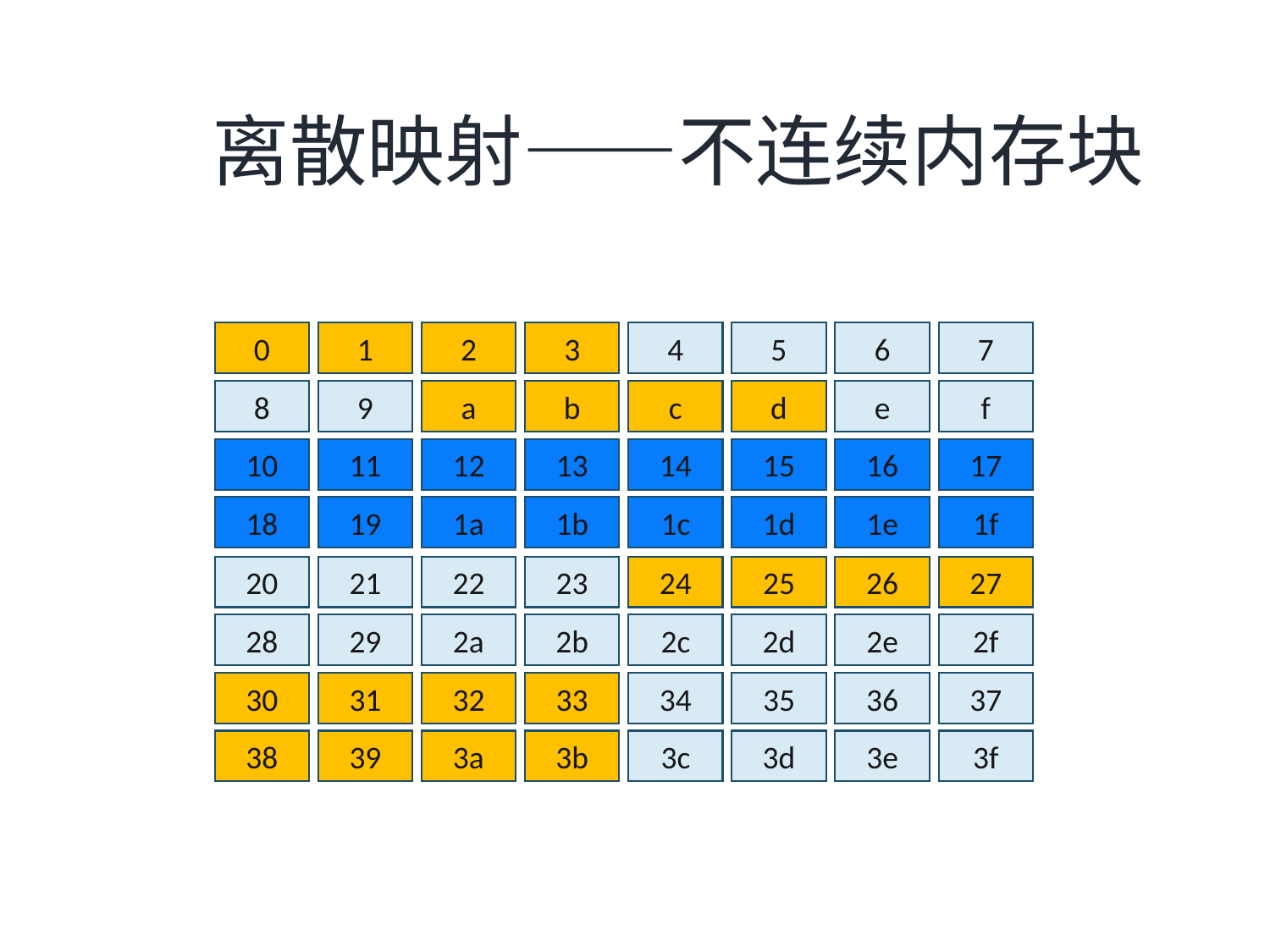

离散映射——不连续内存块
0
1
2
3
4
5
6
7
8
9
a
b
c
d
e
f
10
11
12
13
14
15
16
17
18
19
1a
1b
1c
1d
1e
1f
20
21
22
23
24
25
26
27
28
29
2a
2b
2c
2d
2e
2f
30
31
32
33
34
35
36
37
38
39
3a
3b
3c
3d
3e
3f